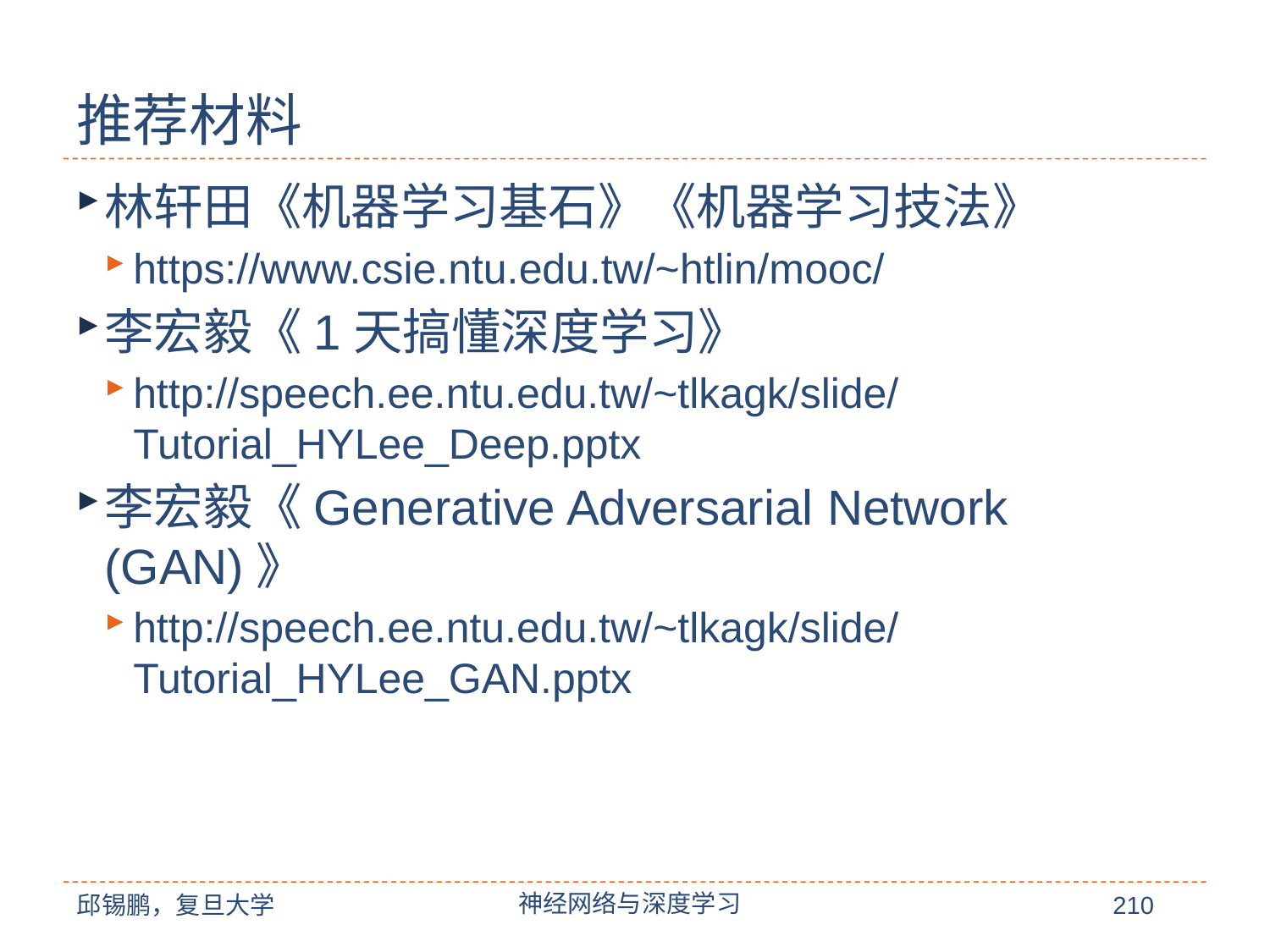

# 推荐材料
林轩田《机器学习基石》《机器学习技法》
https://www.csie.ntu.edu.tw/~htlin/mooc/
李宏毅《1天搞懂深度学习》
http://speech.ee.ntu.edu.tw/~tlkagk/slide/Tutorial_HYLee_Deep.pptx
李宏毅《Generative Adversarial Network (GAN)》
http://speech.ee.ntu.edu.tw/~tlkagk/slide/Tutorial_HYLee_GAN.pptx